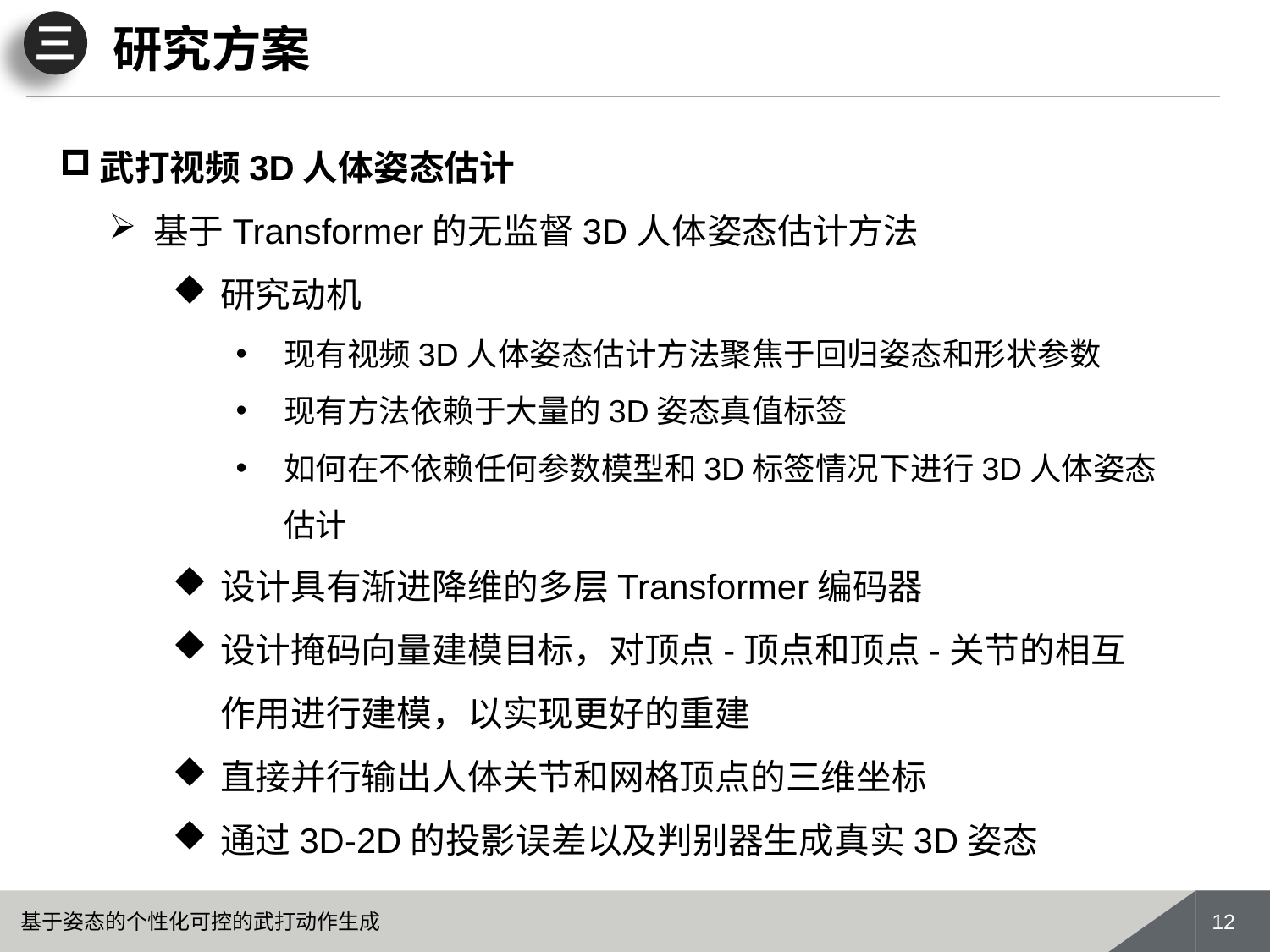

三

# 研究方案
武打视频3D人体姿态估计
 基于Transformer的无监督3D人体姿态估计方法
研究动机
现有视频3D人体姿态估计方法聚焦于回归姿态和形状参数
现有方法依赖于大量的3D姿态真值标签
如何在不依赖任何参数模型和3D标签情况下进行3D人体姿态估计
设计具有渐进降维的多层Transformer编码器
设计掩码向量建模目标，对顶点-顶点和顶点-关节的相互作用进行建模，以实现更好的重建
直接并行输出人体关节和网格顶点的三维坐标
通过3D-2D的投影误差以及判别器生成真实3D姿态

12
基于姿态的个性化可控的武打动作生成